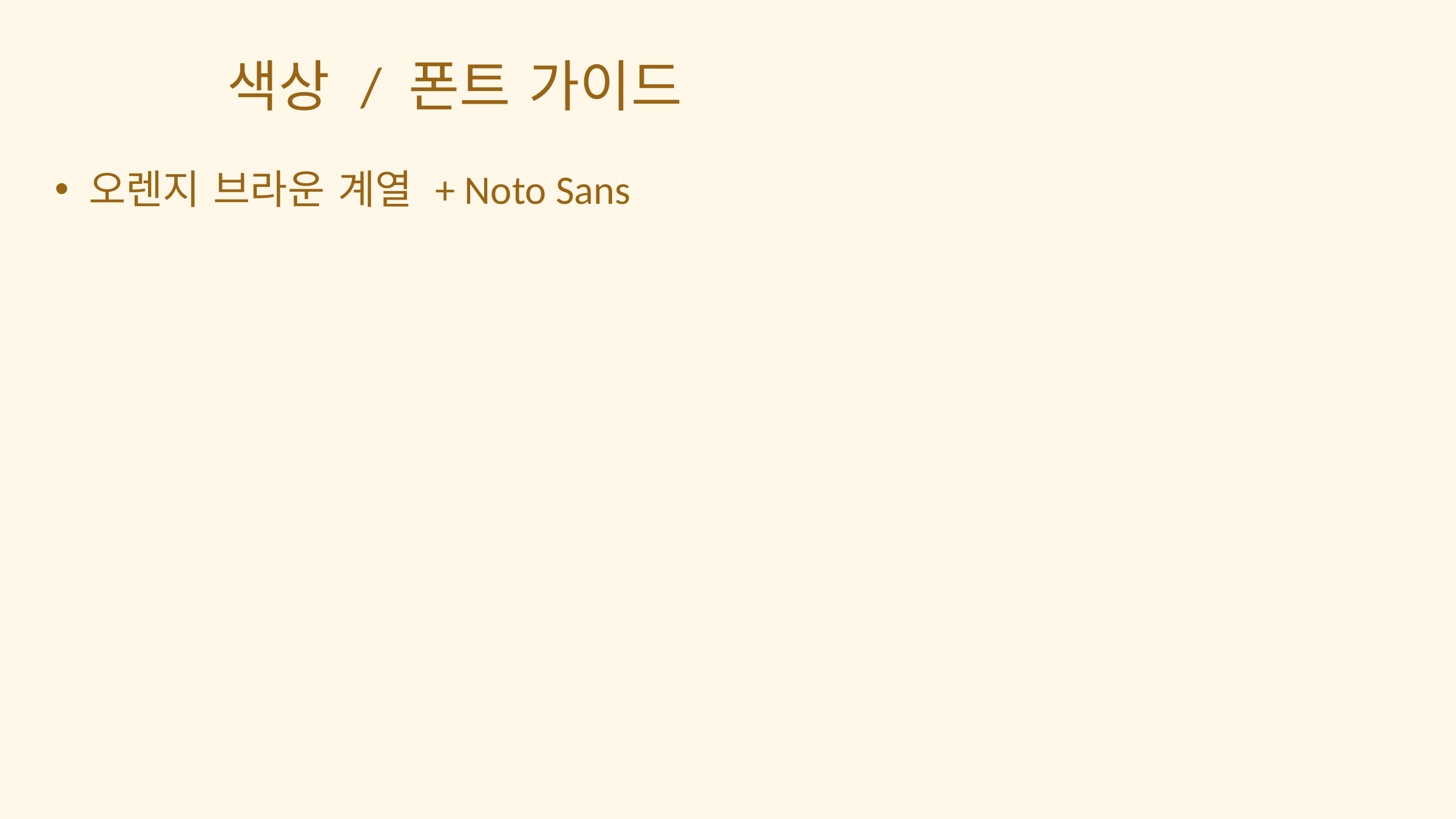

색상 / 폰트 가이드
오렌지 브라운 계열 + Noto Sans